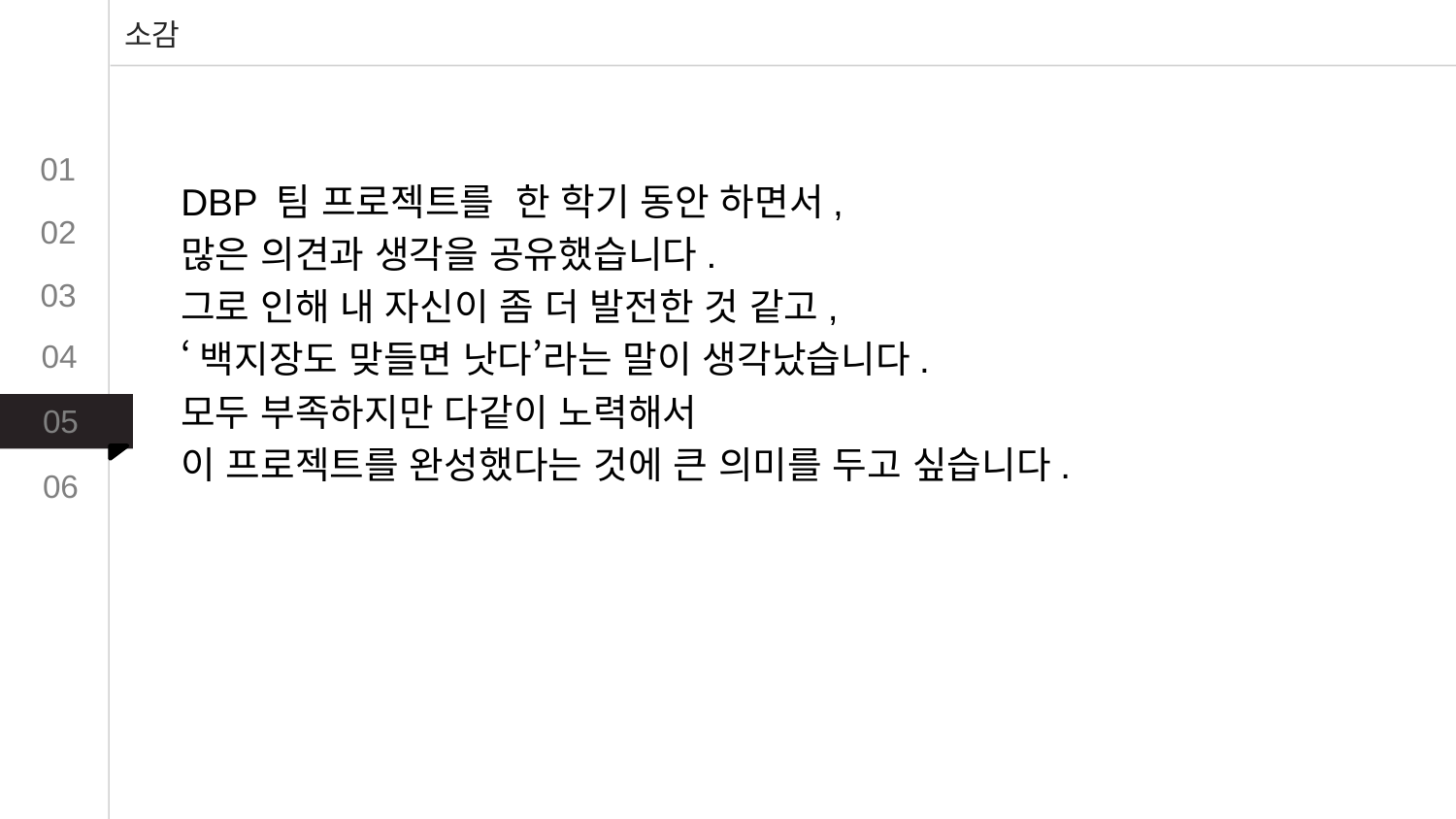

소감
01
DBP 팀 프로젝트를  한 학기 동안 하면서,
많은 의견과 생각을 공유했습니다.
그로 인해 내 자신이 좀 더 발전한 것 같고,
‘백지장도 맞들면 낫다’라는 말이 생각났습니다.
모두 부족하지만 다같이 노력해서
이 프로젝트를 완성했다는 것에 큰 의미를 두고 싶습니다.
02
03
04

05

06